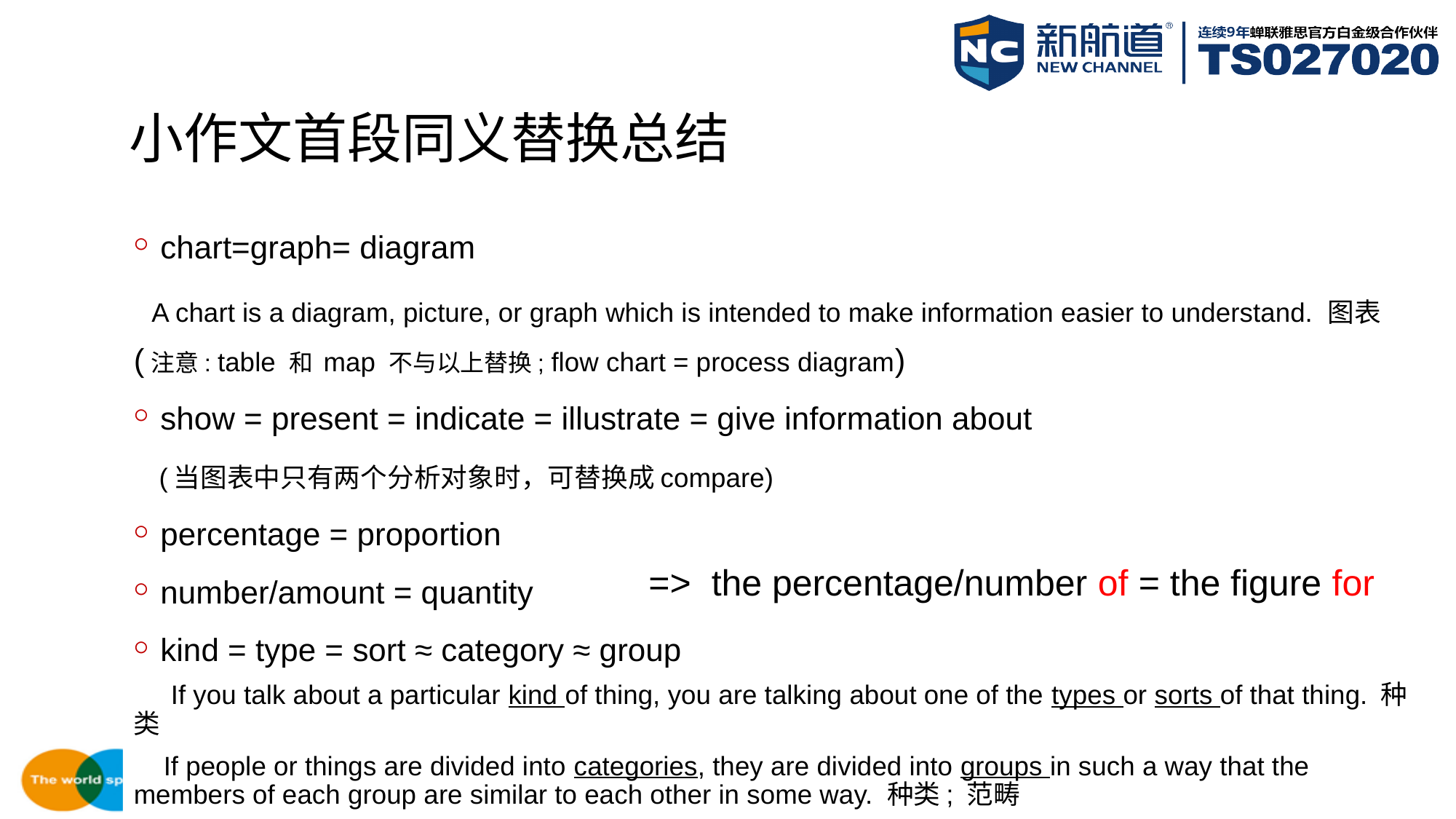

小作文首段同义替换总结

chart=graph= diagram
  A chart is a diagram, picture, or graph which is intended to make information easier to understand. 图表 (注意: table 和 map 不与以上替换; flow chart = process diagram)
show = present = indicate = illustrate = give information about
   (当图表中只有两个分析对象时，可替换成compare)
percentage = proportion
number/amount = quantity
kind = type = sort ≈ category ≈ group
     If you talk about a particular kind of thing, you are talking about one of the types or sorts of that thing. 种类
    If people or things are divided into categories, they are divided into groups in such a way that the members of each group are similar to each other in some way. 种类; 范畴
=>  the percentage/number of = the figure for